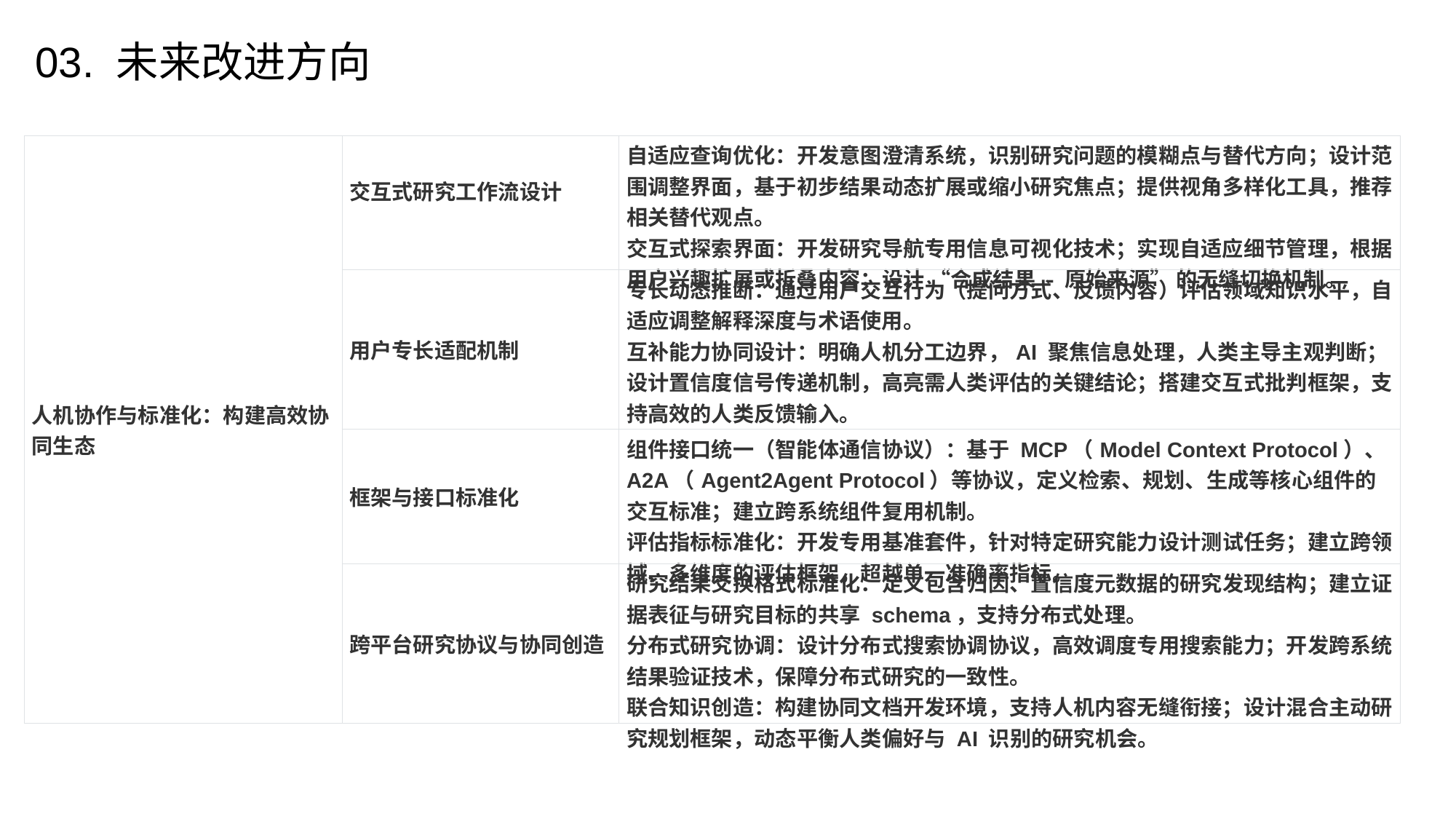

03. 未来改进方向
| 人机协作与标准化：构建高效协同生态 | 交互式研究工作流设计 | 自适应查询优化：开发意图澄清系统，识别研究问题的模糊点与替代方向；设计范围调整界面，基于初步结果动态扩展或缩小研究焦点；提供视角多样化工具，推荐相关替代观点。 交互式探索界面：开发研究导航专用信息可视化技术；实现自适应细节管理，根据用户兴趣扩展或折叠内容；设计 “合成结果 - 原始来源” 的无缝切换机制。 |
| --- | --- | --- |
|  | 用户专长适配机制 | 专长动态推断：通过用户交互行为（提问方式、反馈内容）评估领域知识水平，自适应调整解释深度与术语使用。 互补能力协同设计：明确人机分工边界，AI 聚焦信息处理，人类主导主观判断；设计置信度信号传递机制，高亮需人类评估的关键结论；搭建交互式批判框架，支持高效的人类反馈输入。 |
|  | 框架与接口标准化 | 组件接口统一（智能体通信协议）：基于 MCP（Model Context Protocol）、A2A（Agent2Agent Protocol）等协议，定义检索、规划、生成等核心组件的交互标准；建立跨系统组件复用机制。 评估指标标准化：开发专用基准套件，针对特定研究能力设计测试任务；建立跨领域、多维度的评估框架，超越单一准确率指标。 |
|  | 跨平台研究协议与协同创造 | 研究结果交换格式标准化：定义包含归因、置信度元数据的研究发现结构；建立证据表征与研究目标的共享 schema，支持分布式处理。 分布式研究协调：设计分布式搜索协调协议，高效调度专用搜索能力；开发跨系统结果验证技术，保障分布式研究的一致性。 联合知识创造：构建协同文档开发环境，支持人机内容无缝衔接；设计混合主动研究规划框架，动态平衡人类偏好与 AI 识别的研究机会。 |